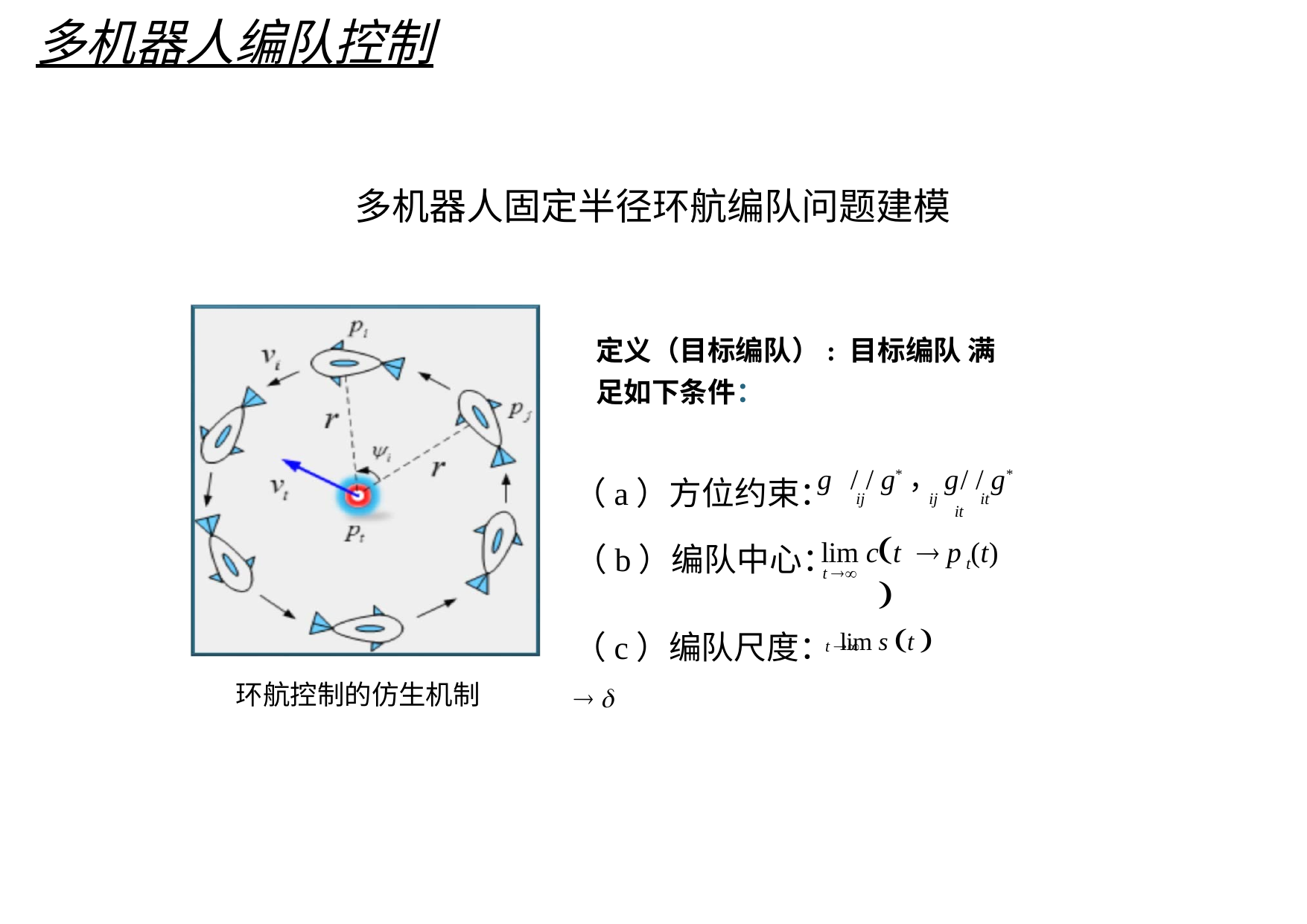

多机器人编队控制
多机器人固定半径环航编队问题建模

定义（目标编队）: 目标编队 满足如下条件：
g	/ / g*，g	/ / g*
ij	ij	it	it
（a）方位约束：
( )
lim c t	→ p (t)
（b）编队中心：
t
t →∞
（c）编队尺度：lim s (t ) → δ
t →∞
环航控制的仿生机制